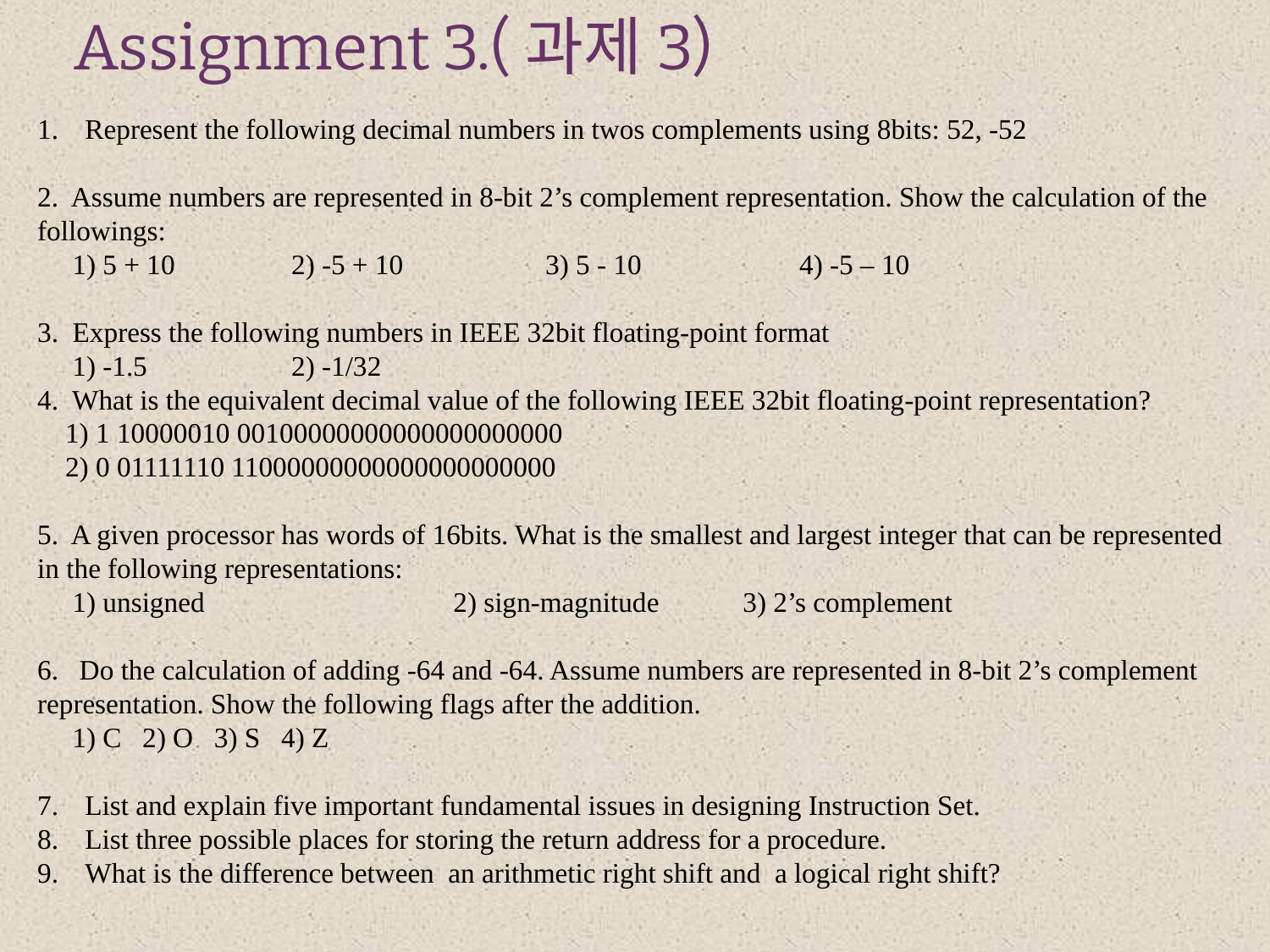

# Assignment 3.(과제3)

Represent the following decimal numbers in twos complements using 8bits: 52, -52

2.  Assume numbers are represented in 8-bit 2’s complement representation. Show the calculation of the followings:
     1) 5 + 10   	2) -5 + 10 		3) 5 - 10 		4) -5 – 10

3.  Express the following numbers in IEEE 32bit floating-point format
     1) -1.5   	2) -1/32
4.  What is the equivalent decimal value of the following IEEE 32bit floating-point representation?
    1) 1 10000010 00100000000000000000000
    2) 0 01111110 11000000000000000000000

5.  A given processor has words of 16bits. What is the smallest and largest integer that can be represented in the following representations:
     1) unsigned		     2) sign-magnitude            3) 2’s complement

6.   Do the calculation of adding -64 and -64. Assume numbers are represented in 8-bit 2’s complement representation. Show the following flags after the addition.
     1) C   2) O   3) S   4) Z

List and explain five important fundamental issues in designing Instruction Set.
List three possible places for storing the return address for a procedure.
What is the difference between  an arithmetic right shift and  a logical right shift?